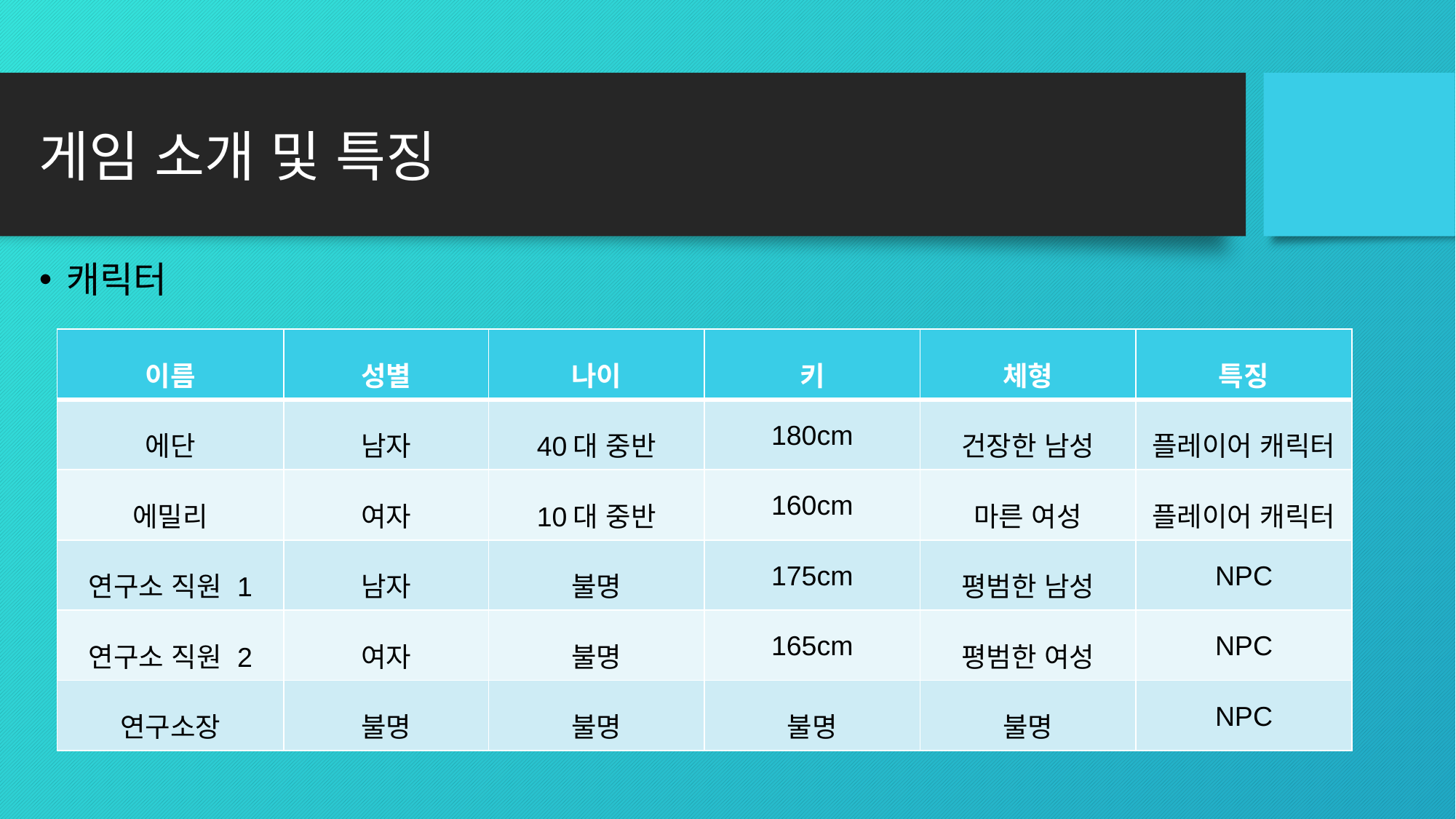

# 게임 소개 및 특징
캐릭터

| 이름 | 성별 | 나이 | 키 | 체형 | 특징 |
| --- | --- | --- | --- | --- | --- |
| 에단 | 남자 | 40대 중반 | 180cm | 건장한 남성 | 플레이어 캐릭터 |
| 에밀리 | 여자 | 10대 중반 | 160cm | 마른 여성 | 플레이어 캐릭터 |
| 연구소 직원 1 | 남자 | 불명 | 175cm | 평범한 남성 | NPC |
| 연구소 직원 2 | 여자 | 불명 | 165cm | 평범한 여성 | NPC |
| 연구소장 | 불명 | 불명 | 불명 | 불명 | NPC |